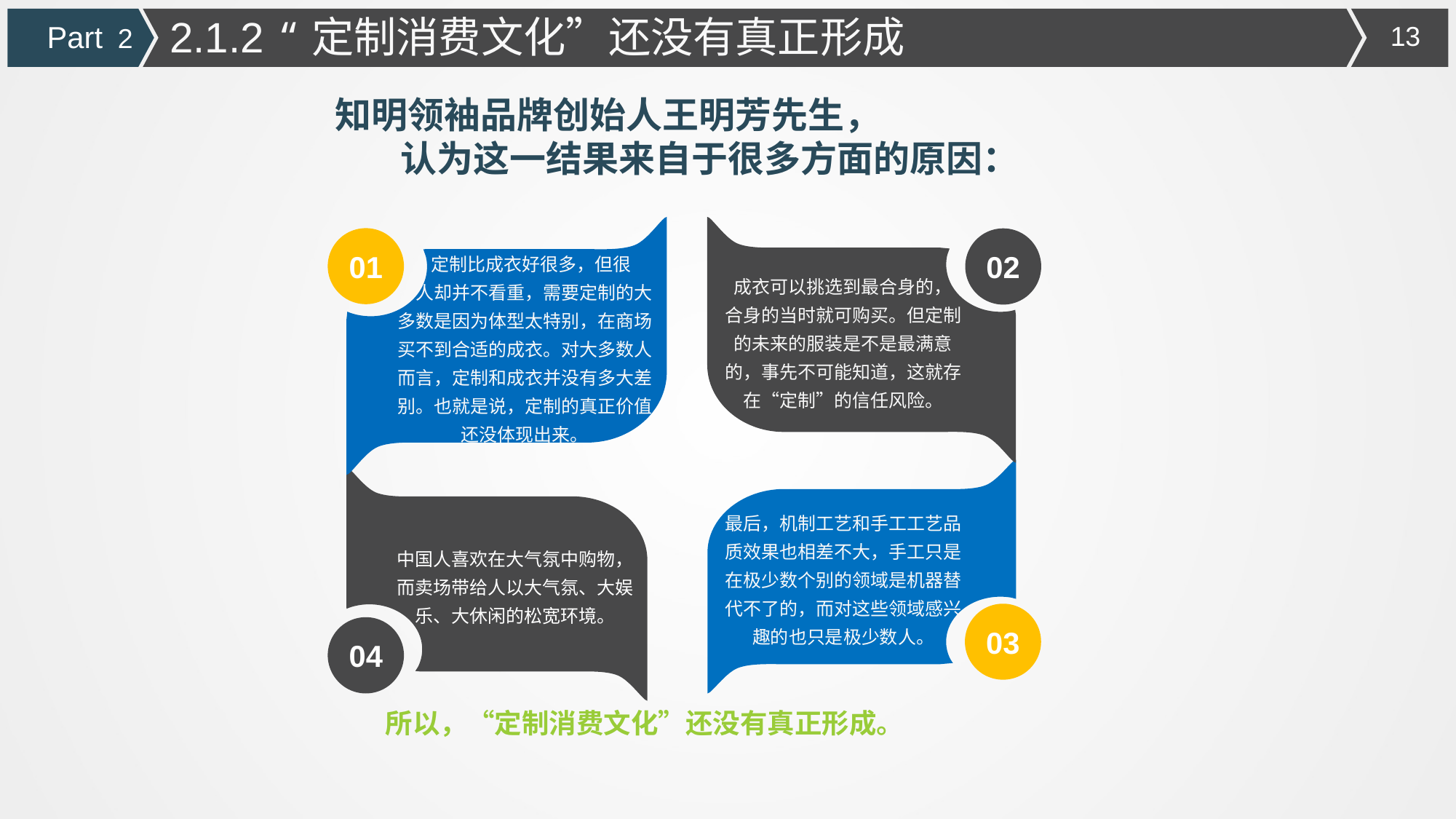

2.1.2 “定制消费文化”还没有真正形成

Part  2
知明领袖品牌创始人王明芳先生，
        认为这一结果来自于很多方面的原因：
      定制比成衣好很多，但很     多人却并不看重，需要定制的大多数是因为体型太特别，在商场买不到合适的成衣。对大多数人而言，定制和成衣并没有多大差别。也就是说，定制的真正价值还没体现出来。
成衣可以挑选到最合身的，
合身的当时就可购买。但定制的未来的服装是不是最满意的，事先不可能知道，这就存在“定制”的信任风险。
01
02
最后，机制工艺和手工工艺品质效果也相差不大，手工只是在极少数个别的领域是机器替代不了的，而对这些领域感兴趣的也只是极少数人。
中国人喜欢在大气氛中购物，而卖场带给人以大气氛、大娱乐、大休闲的松宽环境。
03
04
所以，“定制消费文化”还没有真正形成。